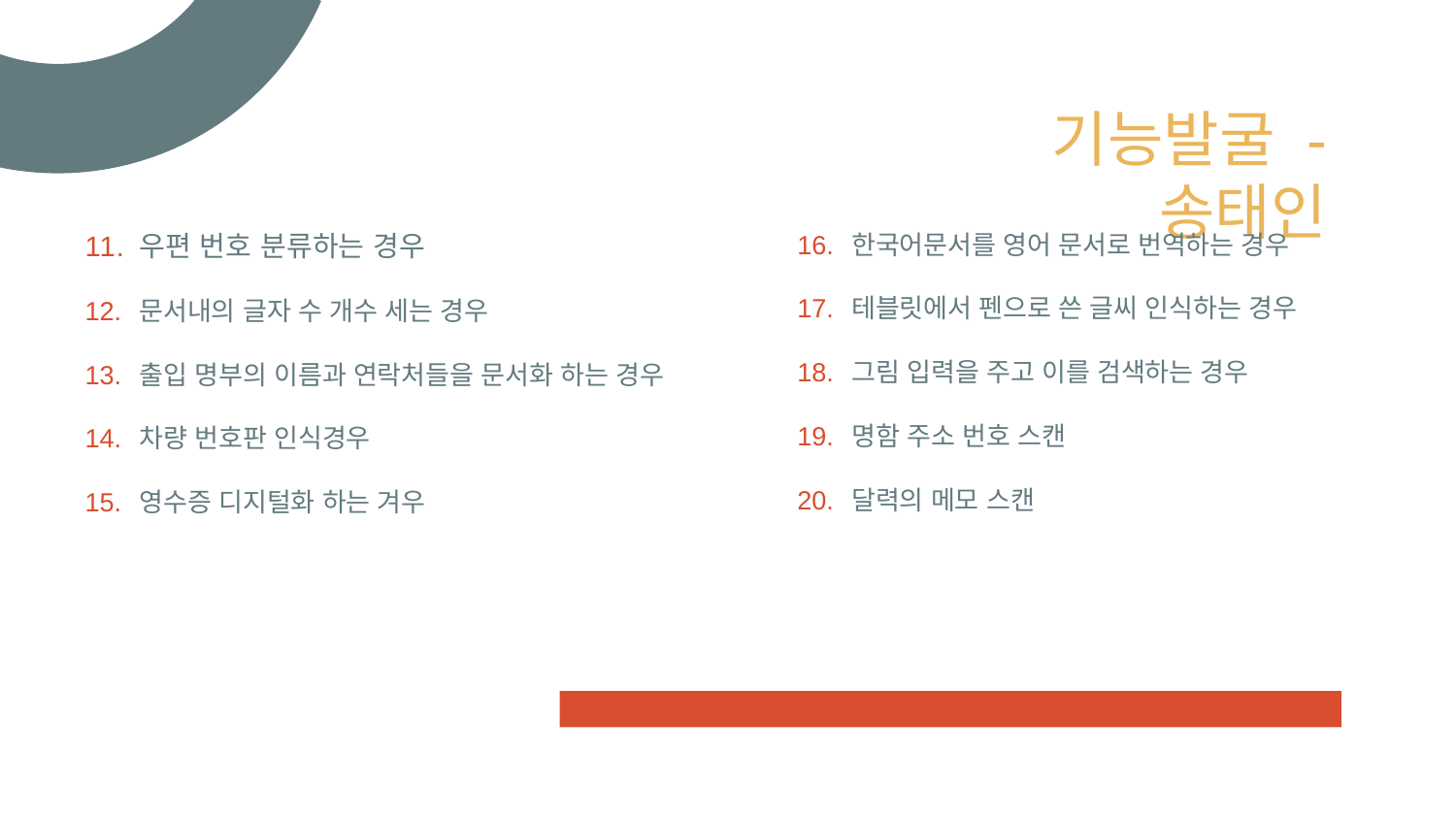

# 기능발굴 - 송태인
우편 번호 분류하는 경우
문서내의 글자 수 개수 세는 경우
출입 명부의 이름과 연락처들을 문서화 하는 경우
차량 번호판 인식경우
영수증 디지털화 하는 겨우
한국어문서를 영어 문서로 번역하는 경우
테블릿에서 펜으로 쓴 글씨 인식하는 경우
그림 입력을 주고 이를 검색하는 경우
명함 주소 번호 스캔
달력의 메모 스캔